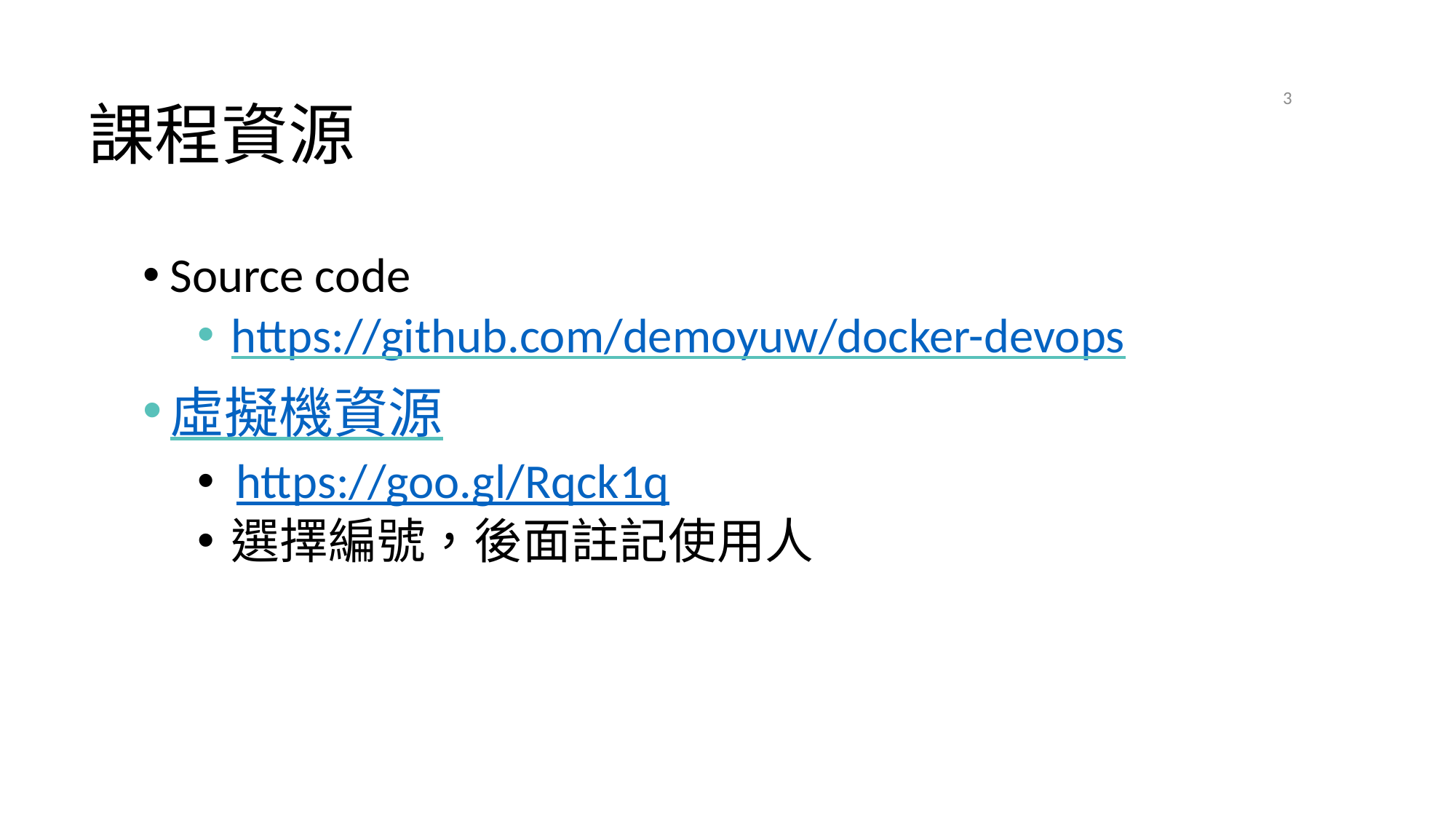

# 課程資源
3
2021/4/21
Source code
https://github.com/demoyuw/docker-devops
虛擬機資源
https://goo.gl/Rqck1q
選擇編號，後面註記使用人